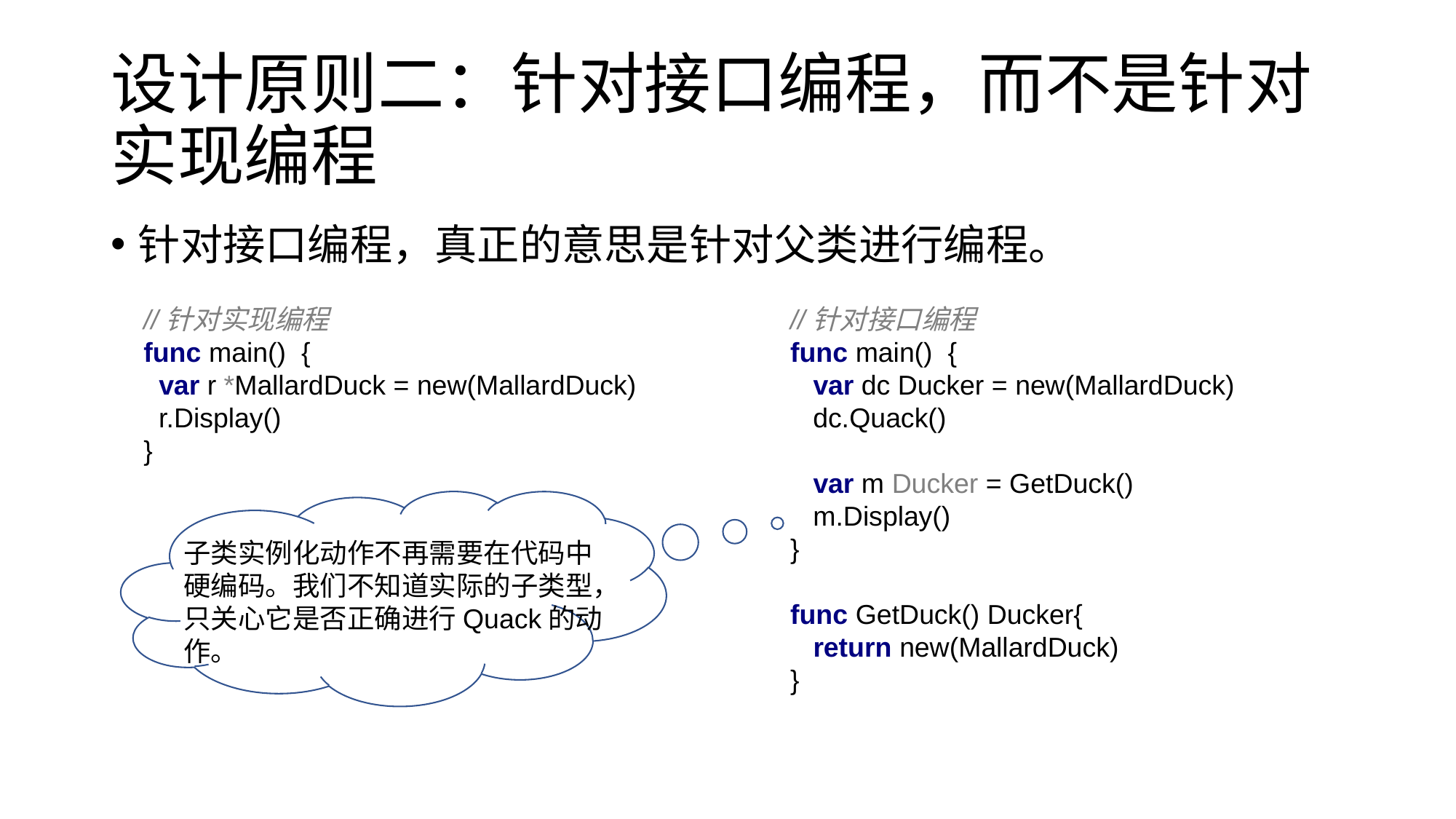

# 设计原则二：针对接口编程，而不是针对实现编程
针对接口编程，真正的意思是针对父类进行编程。

//针对实现编程
func main()  {
  var r *MallardDuck = new(MallardDuck)
  r.Display()
}
//针对接口编程
func main()  {
   var dc Ducker = new(MallardDuck)
   dc.Quack()
   var m Ducker = GetDuck()
   m.Display()
}

func GetDuck() Ducker{
   return new(MallardDuck)
}

子类实例化动作不再需要在代码中硬编码。我们不知道实际的子类型，只关心它是否正确进行Quack的动作。